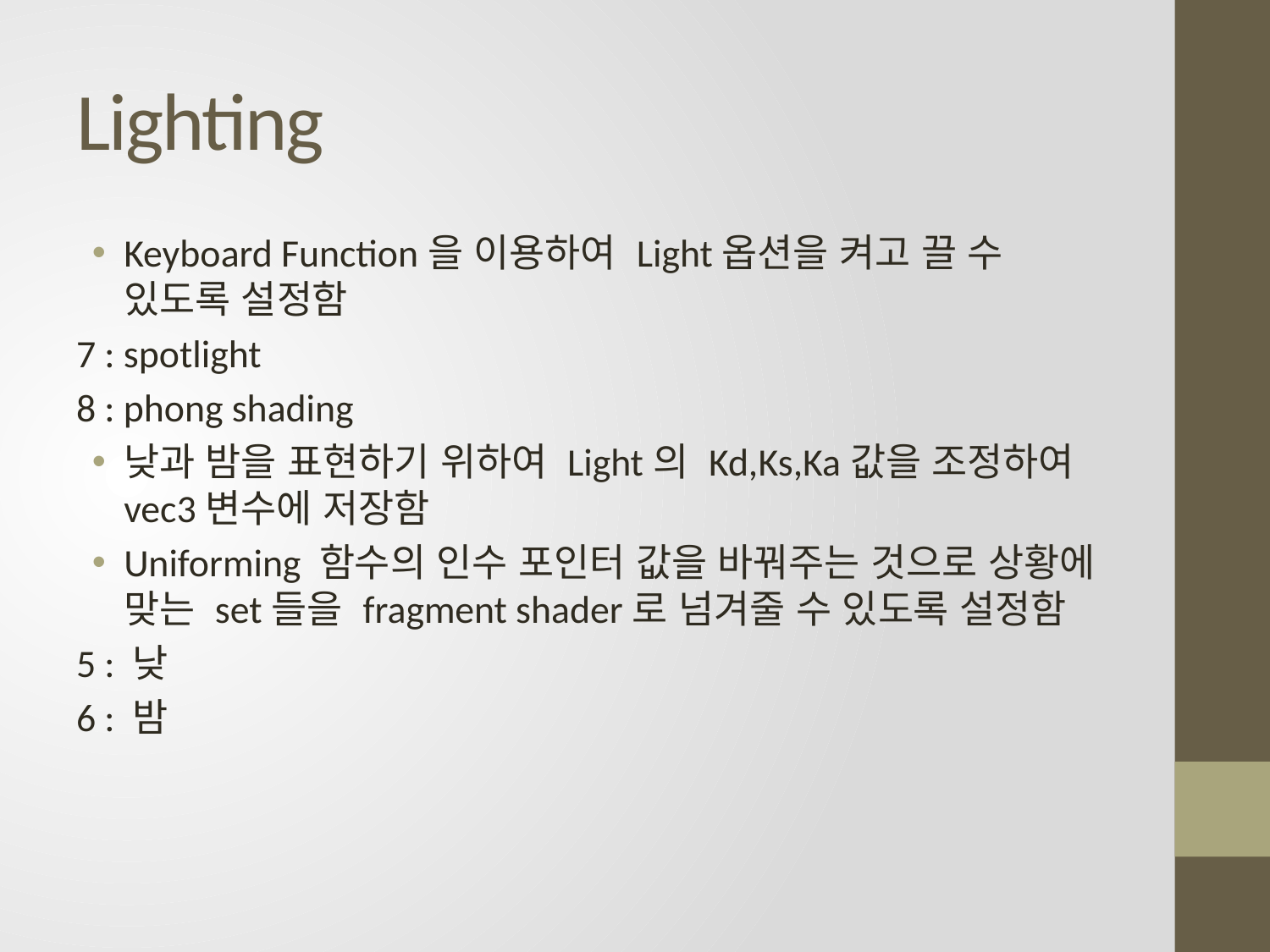

# Lighting
Keyboard Function을 이용하여 Light옵션을 켜고 끌 수 있도록 설정함
7 : spotlight
8 : phong shading
낮과 밤을 표현하기 위하여 Light의 Kd,Ks,Ka값을 조정하여 vec3변수에 저장함
Uniforming 함수의 인수 포인터 값을 바꿔주는 것으로 상황에 맞는 set들을 fragment shader로 넘겨줄 수 있도록 설정함
5 : 낮
6 : 밤